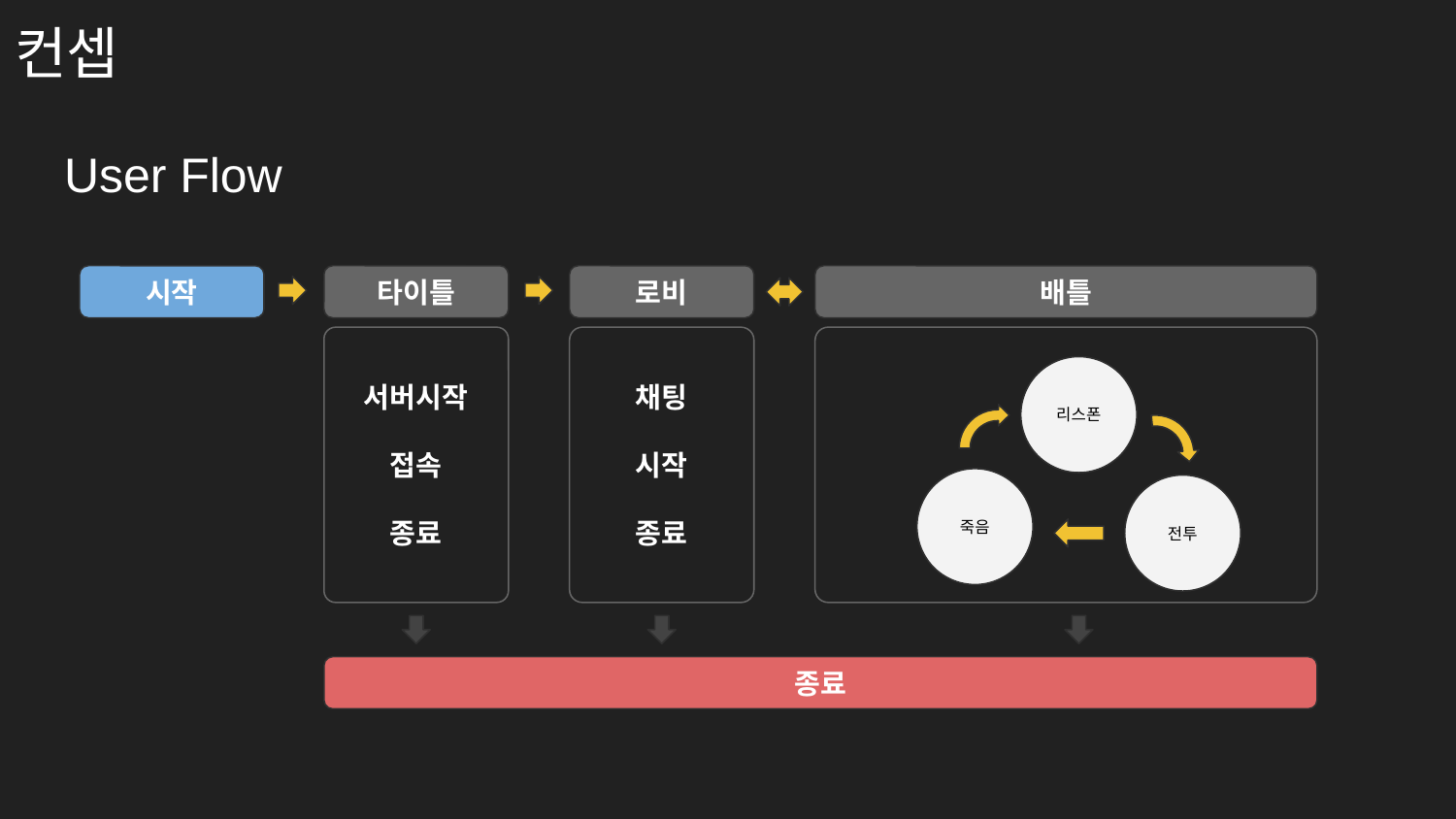

# 컨셉
User Flow
시작
타이틀
로비
배틀

서버시작

접속

종료
채팅

시작

종료

리스폰

죽음
전투

종료